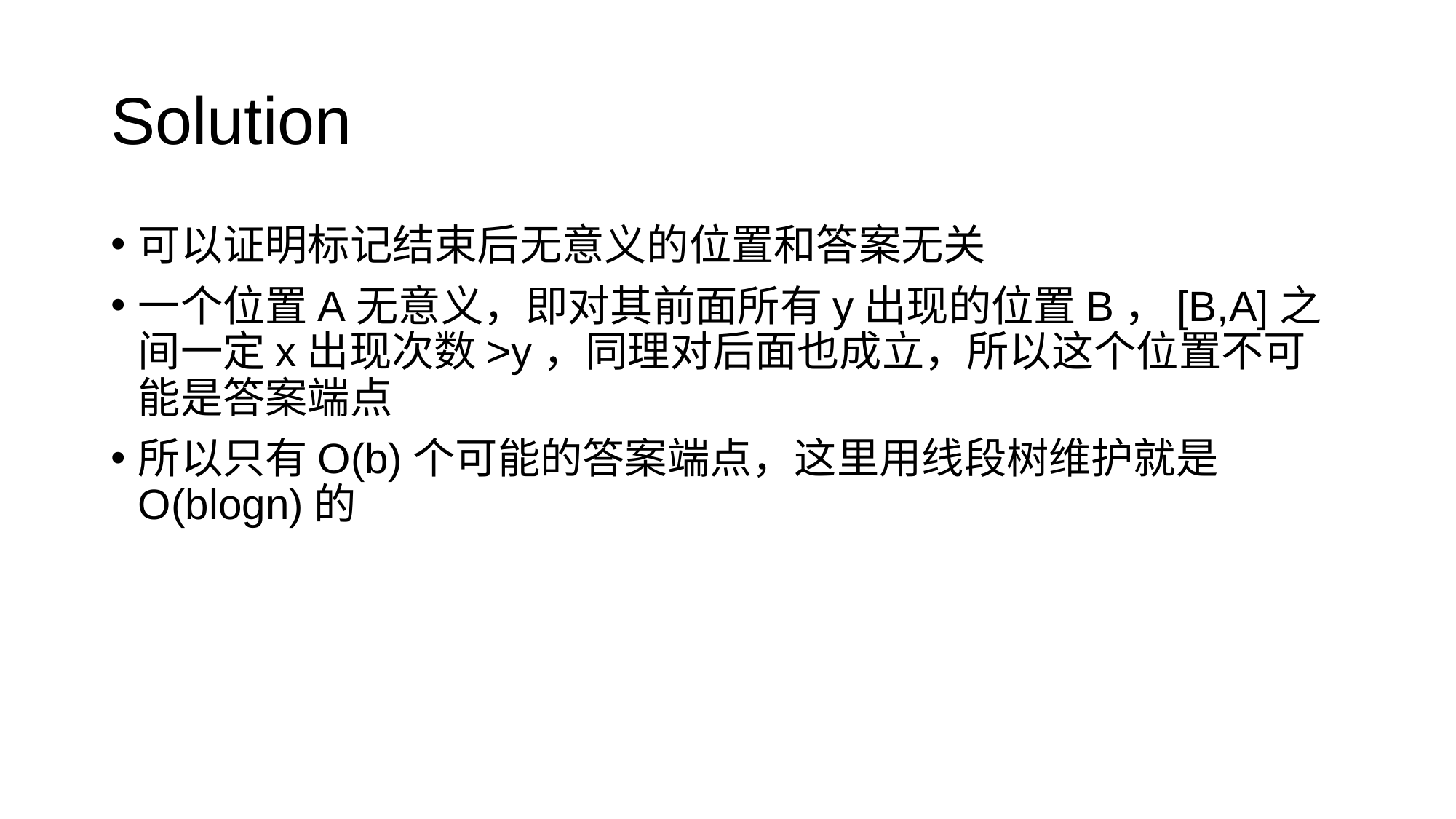

# Solution
可以证明标记结束后无意义的位置和答案无关
一个位置A无意义，即对其前面所有y出现的位置B，[B,A]之间一定x出现次数>y，同理对后面也成立，所以这个位置不可能是答案端点
所以只有O(b)个可能的答案端点，这里用线段树维护就是O(blogn)的